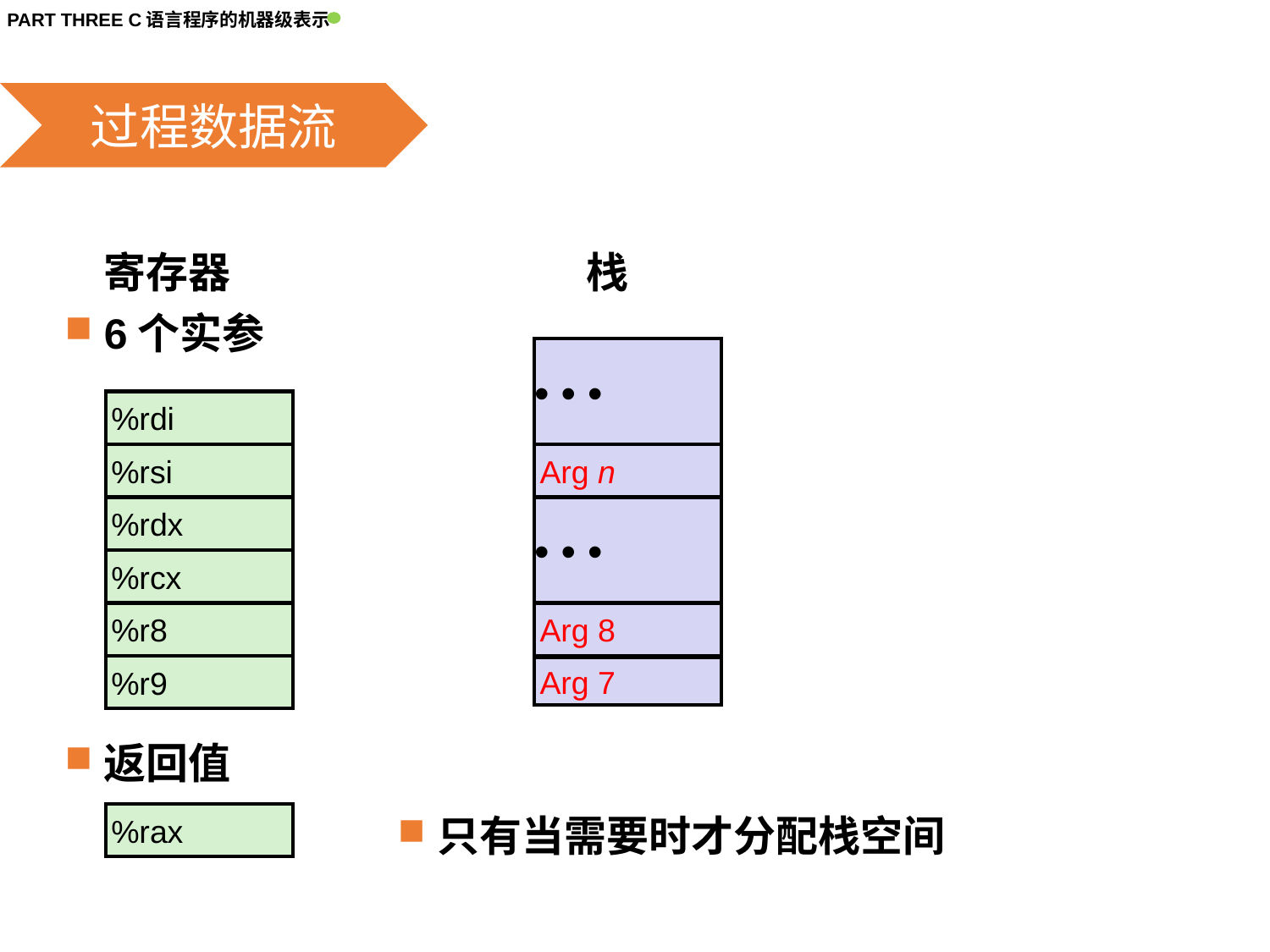

PART THREE C语言程序的机器级表示

过程数据流
寄存器
栈
6个实参

返回值
• • •
Arg n
• • •
Arg 8
Arg 7
%rdi
%rsi
%rdx
%rcx
%r8
%r9
只有当需要时才分配栈空间
%rax